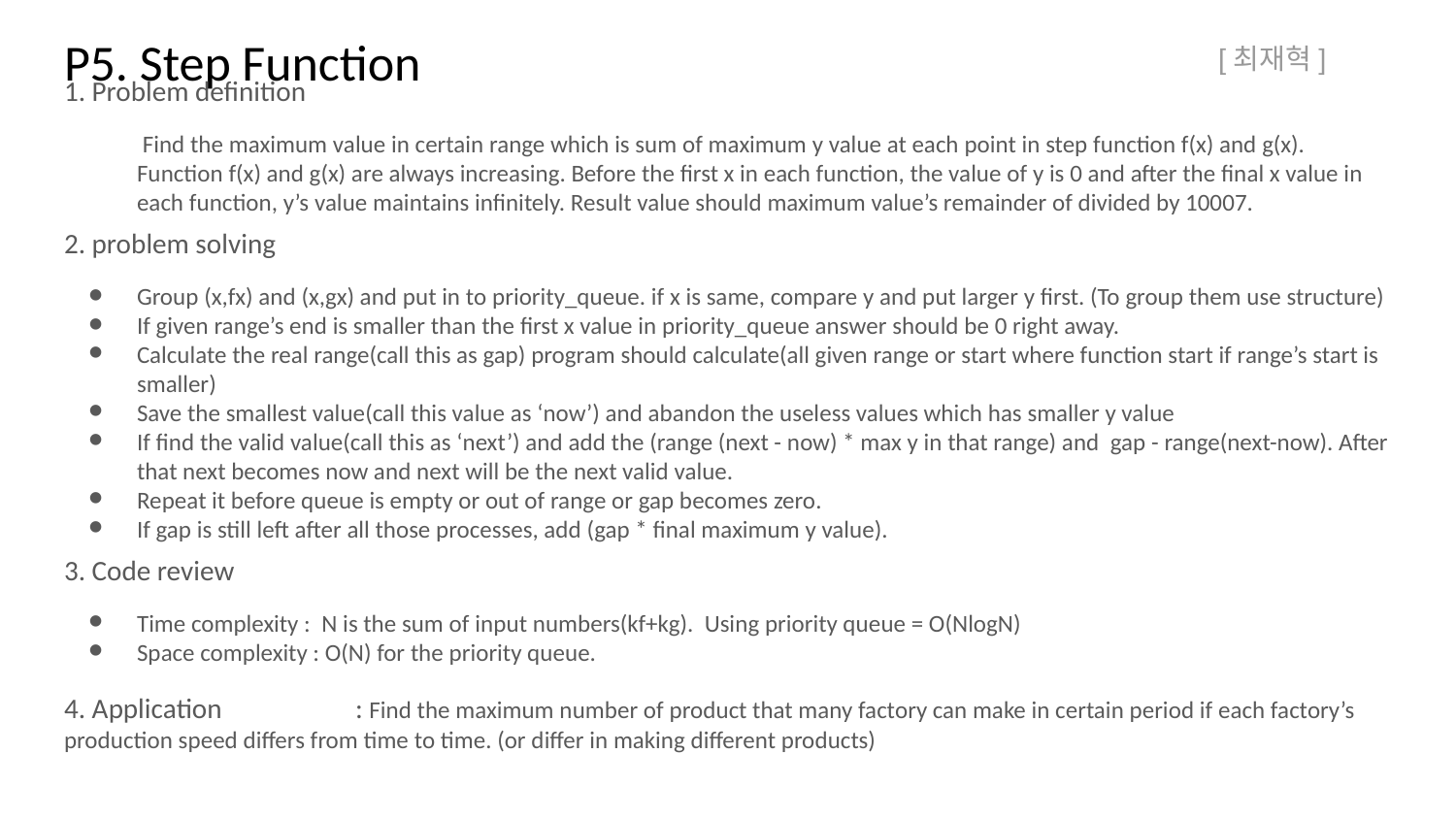

P5. Step Function
[최재혁]
1. Problem definition
 Find the maximum value in certain range which is sum of maximum y value at each point in step function f(x) and g(x). Function f(x) and g(x) are always increasing. Before the first x in each function, the value of y is 0 and after the final x value in each function, y’s value maintains infinitely. Result value should maximum value’s remainder of divided by 10007.
2. problem solving
Group (x,fx) and (x,gx) and put in to priority_queue. if x is same, compare y and put larger y first. (To group them use structure)
If given range’s end is smaller than the first x value in priority_queue answer should be 0 right away.
Calculate the real range(call this as gap) program should calculate(all given range or start where function start if range’s start is smaller)
Save the smallest value(call this value as ‘now’) and abandon the useless values which has smaller y value
If find the valid value(call this as ‘next’) and add the (range (next - now) * max y in that range) and  gap - range(next-now). After that next becomes now and next will be the next valid value.
Repeat it before queue is empty or out of range or gap becomes zero.
If gap is still left after all those processes, add (gap * final maximum y value).
3. Code review
Time complexity :  N is the sum of input numbers(kf+kg).  Using priority queue = O(NlogN)
Space complexity : O(N) for the priority queue.
4. Application	: Find the maximum number of product that many factory can make in certain period if each factory’s production speed differs from time to time. (or differ in making different products)